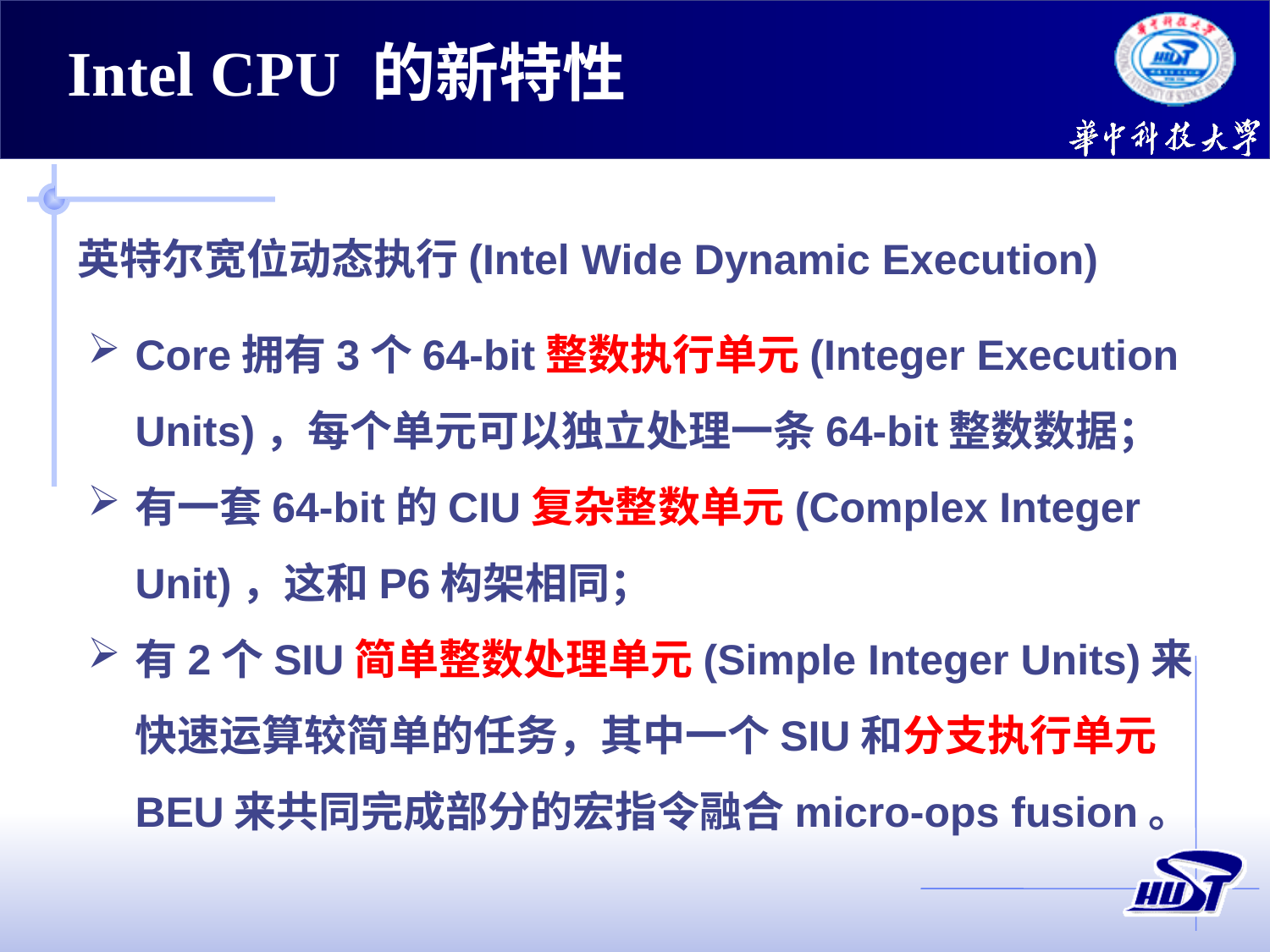

Intel CPU 的新特性
英特尔宽位动态执行(Intel Wide Dynamic Execution)
Core拥有3个64-bit整数执行单元(Integer Execution Units)，每个单元可以独立处理一条64-bit整数数据；
有一套64-bit的CIU复杂整数单元(Complex Integer Unit)，这和P6构架相同；
有2个SIU简单整数处理单元(Simple Integer Units)来快速运算较简单的任务，其中一个SIU和分支执行单元BEU来共同完成部分的宏指令融合micro-ops fusion。